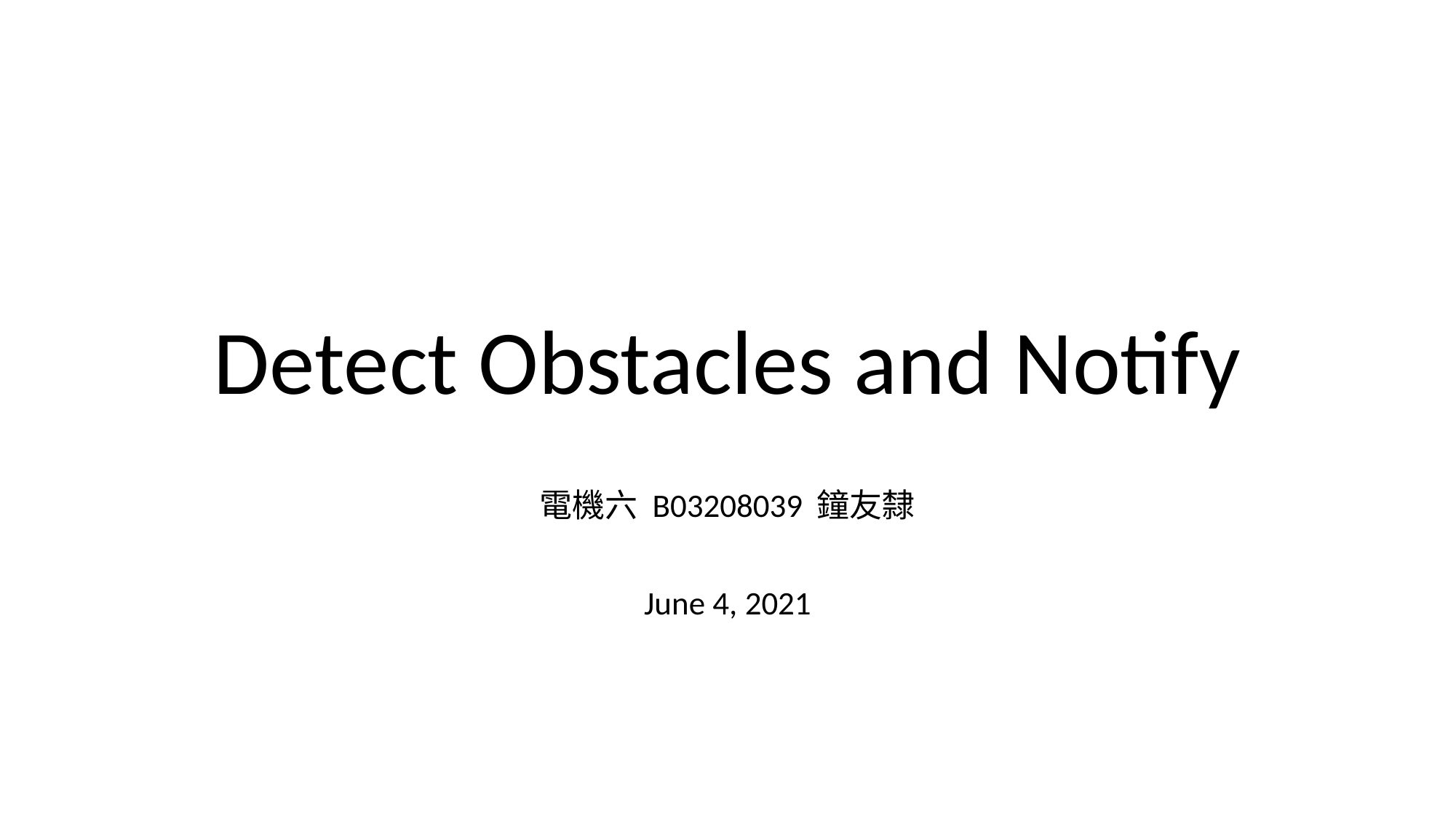

# Detect Obstacles and Notify

電機六 B03208039 鐘友隸

June 4, 2021